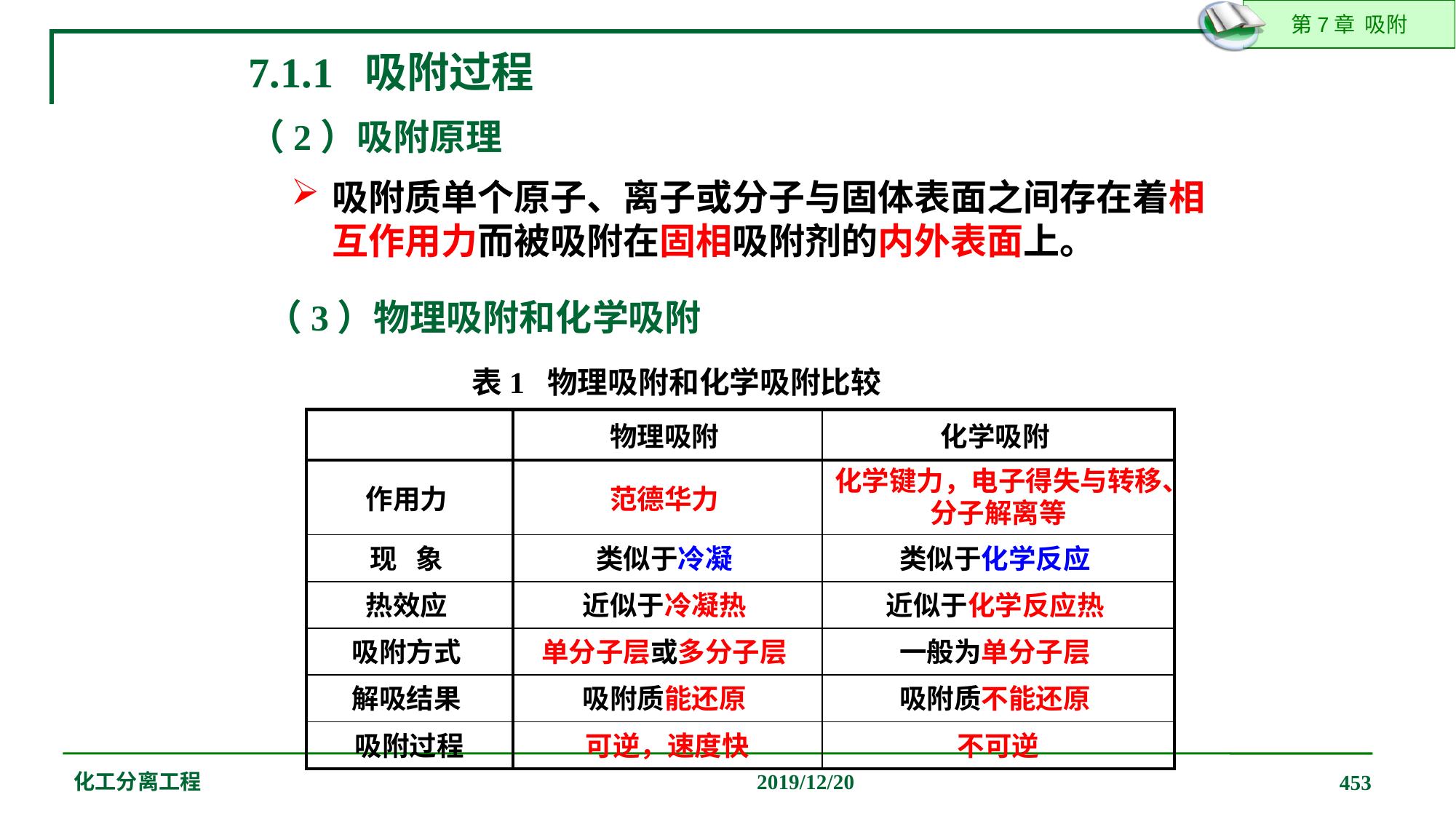

7.1.1  吸附过程
（2）吸附原理
吸附质单个原子、离子或分子与固体表面之间存在着相互作用力而被吸附在固相吸附剂的内外表面上。
（3）物理吸附和化学吸附
表1  物理吸附和化学吸附比较
|  | 物理吸附 | 化学吸附 |
| --- | --- | --- |
| 作用力 | 范德华力 | 化学键力，电子得失与转移、分子解离等 |
| 现 象 | 类似于冷凝 | 类似于化学反应 |
| 热效应 | 近似于冷凝热 | 近似于化学反应热 |
| 吸附方式 | 单分子层或多分子层 | 一般为单分子层 |
| 解吸结果 | 吸附质能还原 | 吸附质不能还原 |
| 吸附过程 | 可逆，速度快 | 不可逆 |
化工分离工程
2019/12/20
453